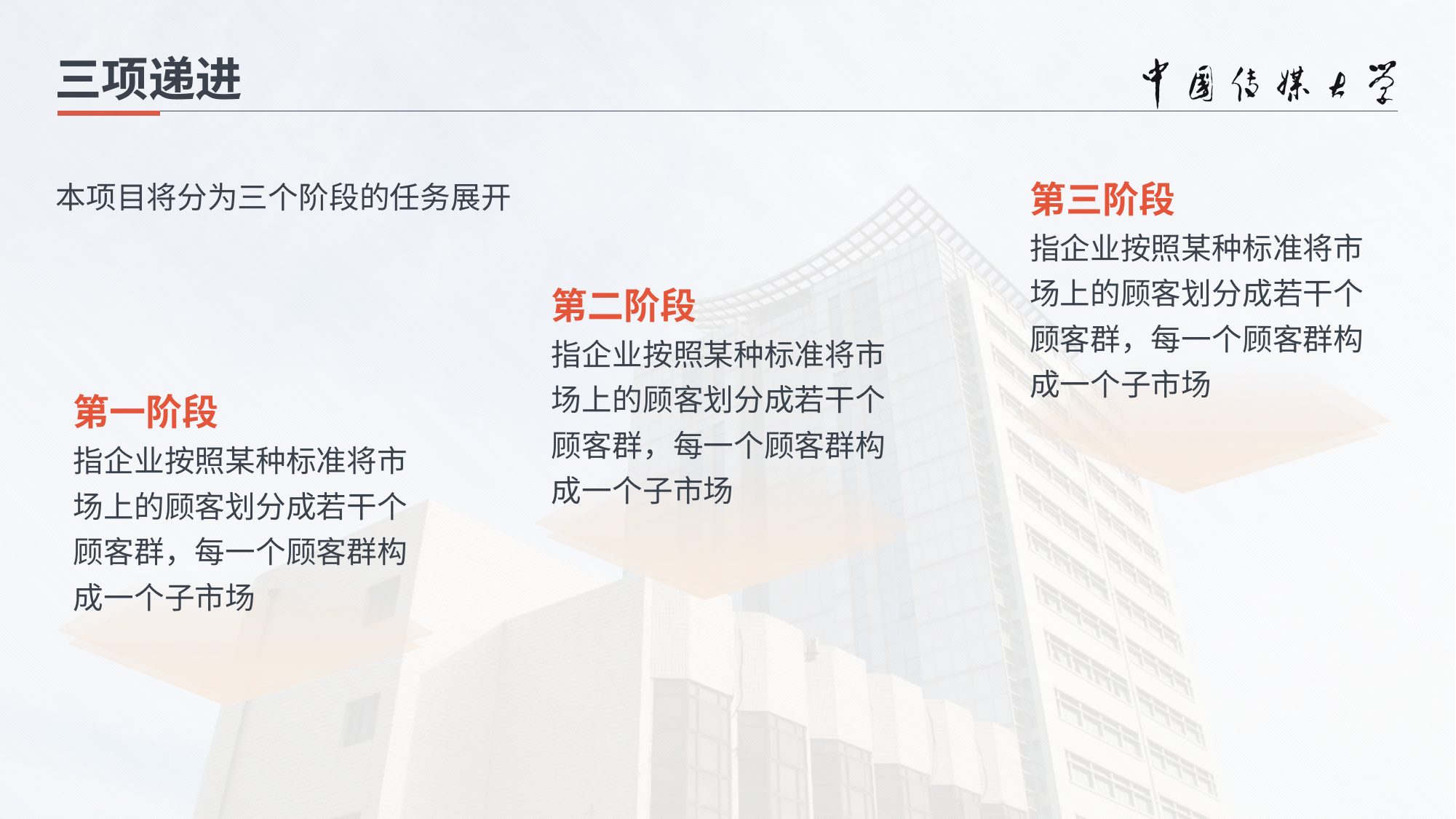

三项递进
第三阶段
指企业按照某种标准将市场上的顾客划分成若干个顾客群，每一个顾客群构成一个子市场
本项目将分为三个阶段的任务展开
第二阶段
指企业按照某种标准将市场上的顾客划分成若干个顾客群，每一个顾客群构成一个子市场

第一阶段
指企业按照某种标准将市场上的顾客划分成若干个顾客群，每一个顾客群构成一个子市场